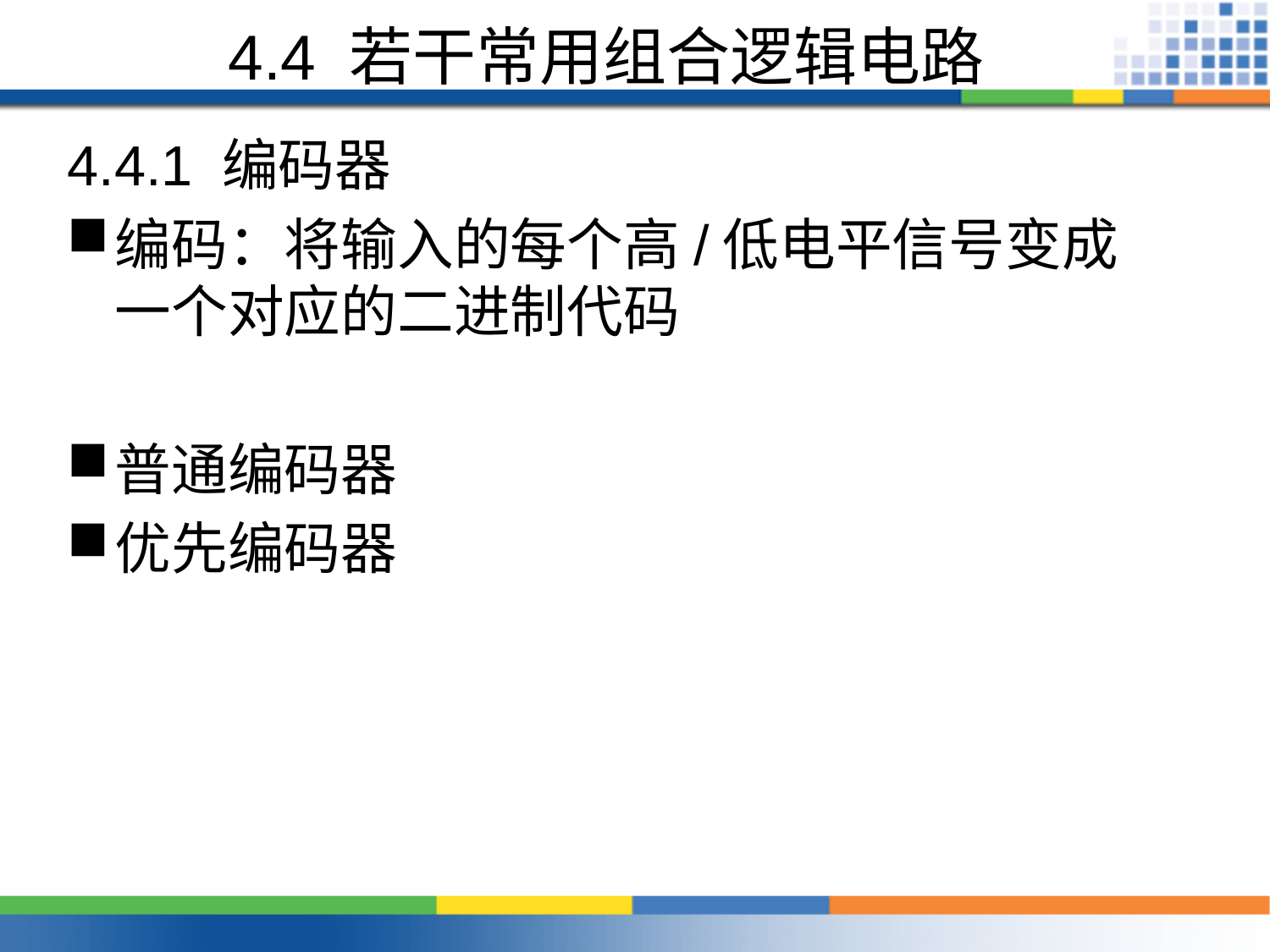

# 4.4 若干常用组合逻辑电路
4.4.1 编码器
编码：将输入的每个高/低电平信号变成一个对应的二进制代码

普通编码器
优先编码器